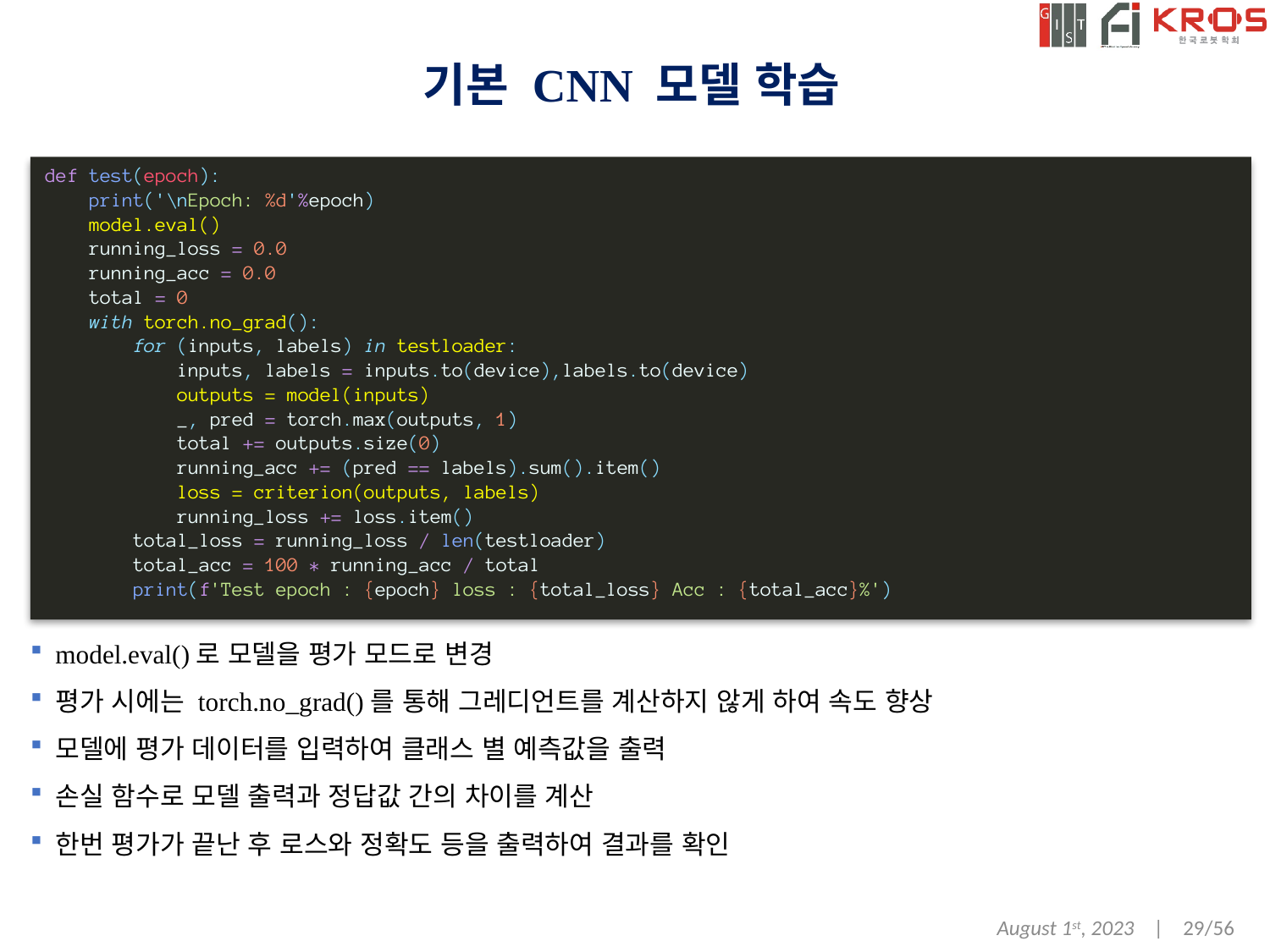

# 기본 CNN 모델 학습

def test(epoch):
    print('\nEpoch: %d'%epoch)
    model.eval()
    running_loss = 0.0
    running_acc = 0.0
    total = 0
    with torch.no_grad():
        for (inputs, labels) in testloader:
            inputs, labels = inputs.to(device),labels.to(device)
            outputs = model(inputs)
            _, pred = torch.max(outputs, 1)
            total += outputs.size(0)
            running_acc += (pred == labels).sum().item()
            loss = criterion(outputs, labels)
            running_loss += loss.item()
        total_loss = running_loss / len(testloader)
        total_acc = 100 * running_acc / total
        print(f'Test epoch : {epoch} loss : {total_loss} Acc : {total_acc}%')
model.eval()로 모델을 평가 모드로 변경
평가 시에는 torch.no_grad()를 통해 그레디언트를 계산하지 않게 하여 속도 향상
모델에 평가 데이터를 입력하여 클래스 별 예측값을 출력
손실 함수로 모델 출력과 정답값 간의 차이를 계산
한번 평가가 끝난 후 로스와 정확도 등을 출력하여 결과를 확인
August 1st, 2023    |    29/56